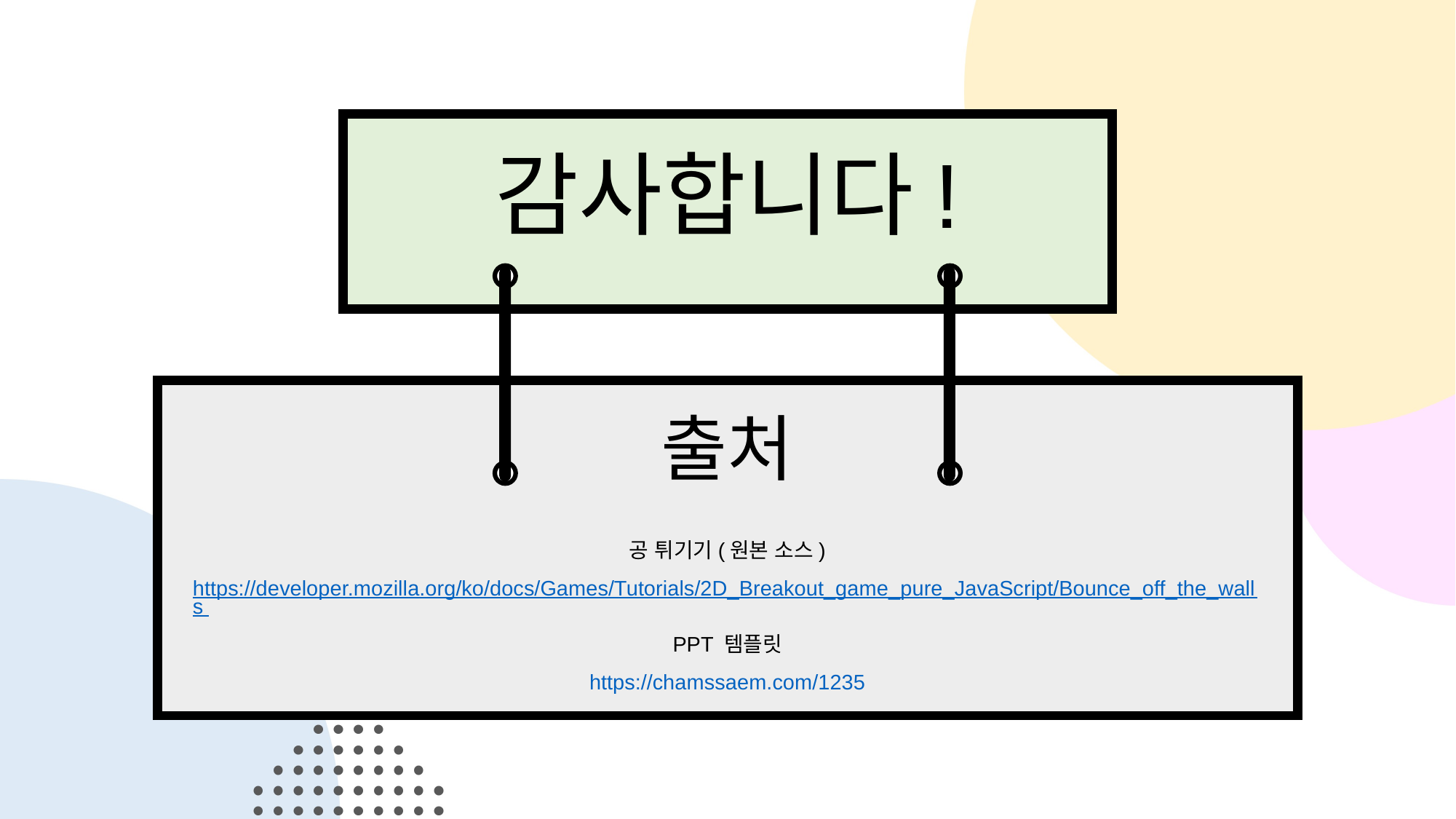

감사합니다!

출처

공 튀기기(원본 소스)
https://developer.mozilla.org/ko/docs/Games/Tutorials/2D_Breakout_game_pure_JavaScript/Bounce_off_the_walls
PPT 템플릿
https://chamssaem.com/1235